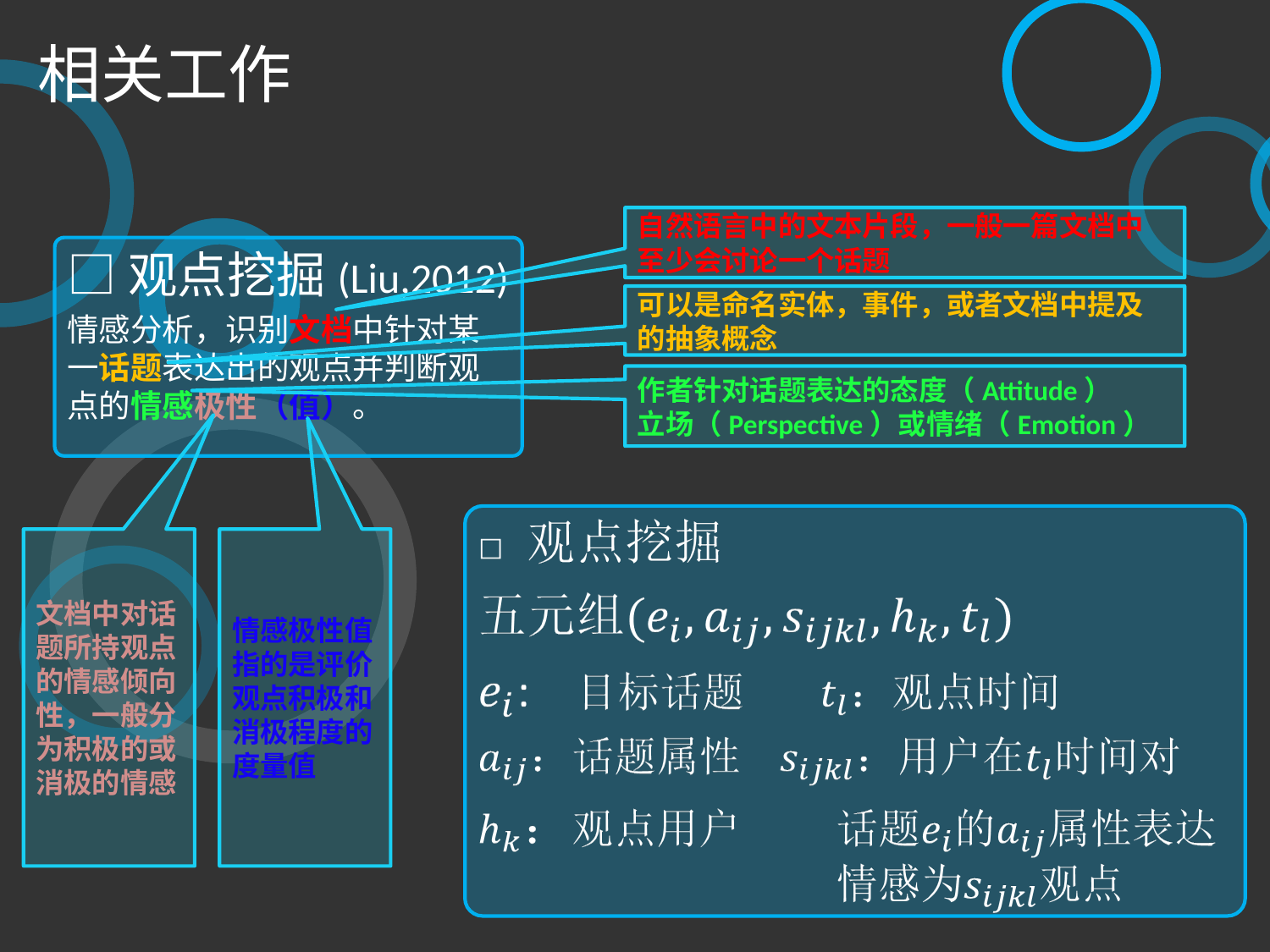

相关工作

自然语言中的文本片段，一般一篇文档中至少会讨论一个话题

□观点挖掘(Liu,2012)
情感分析，识别文档中针对某一话题表达出的观点并判断观点的情感极性（值）。
可以是命名实体，事件，或者文档中提及的抽象概念
作者针对话题表达的态度（Attitude）
立场（Perspective）或情绪（Emotion）

文档中对话题所持观点的情感倾向性，一般分为积极的或消极的情感
情感极性值指的是评价观点积极和消极程度的度量值